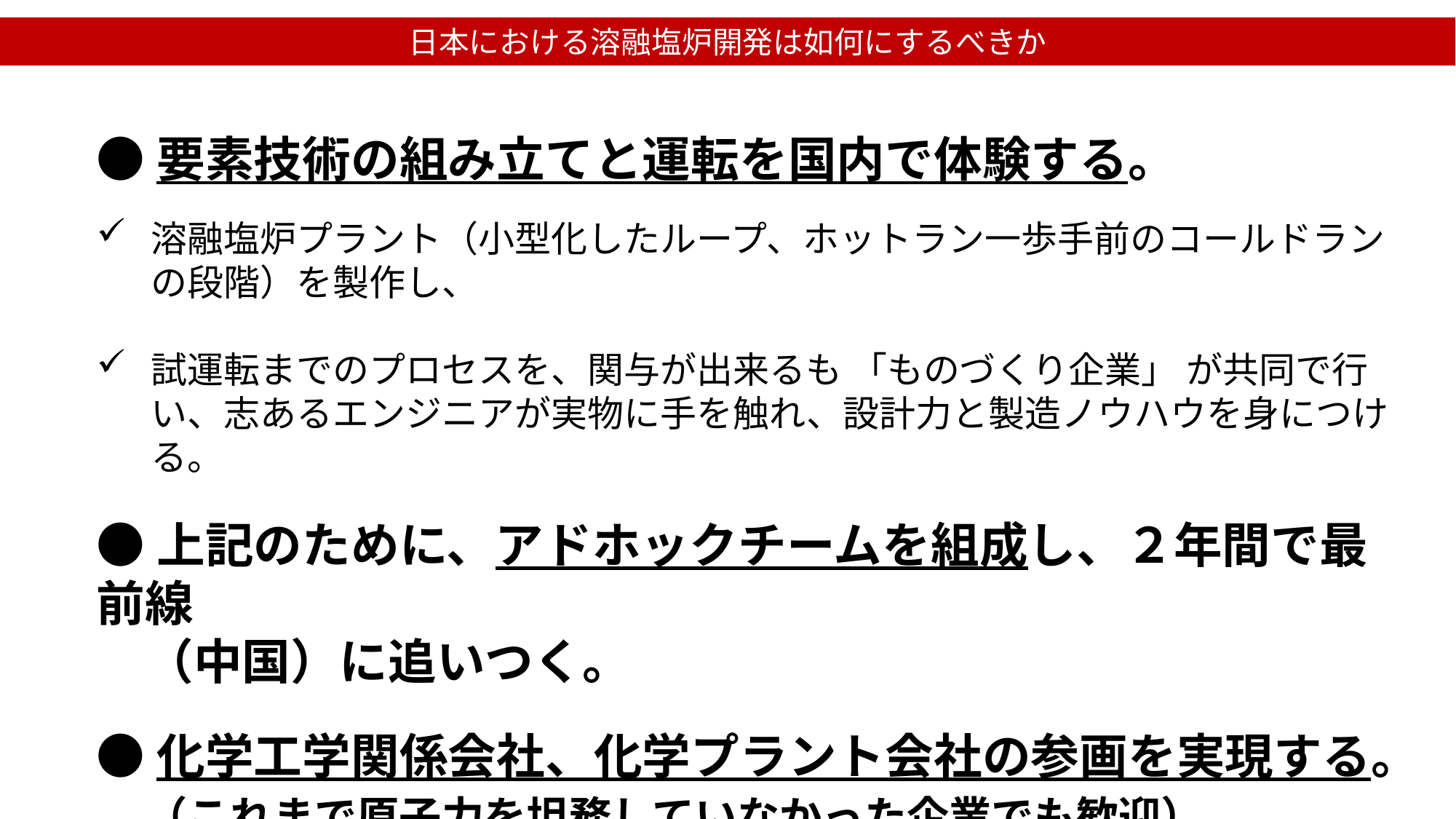

日本における溶融塩炉開発は如何にするべきか
●要素技術の組み立てと運転を国内で体験する。

溶融塩炉プラント（小型化したループ、ホットラン一歩手前のコールドランの段階）を製作し、

試運転までのプロセスを、関与が出来るも 「ものづくり企業」 が共同で行い、志あるエンジニアが実物に手を触れ、設計力と製造ノウハウを身につける。

●上記のために、アドホックチームを組成し、２年間で最前線
　（中国）に追いつく。

●化学工学関係会社、化学プラント会社の参画を実現する。
　（これまで原子力を坦務していなかった企業でも歓迎）